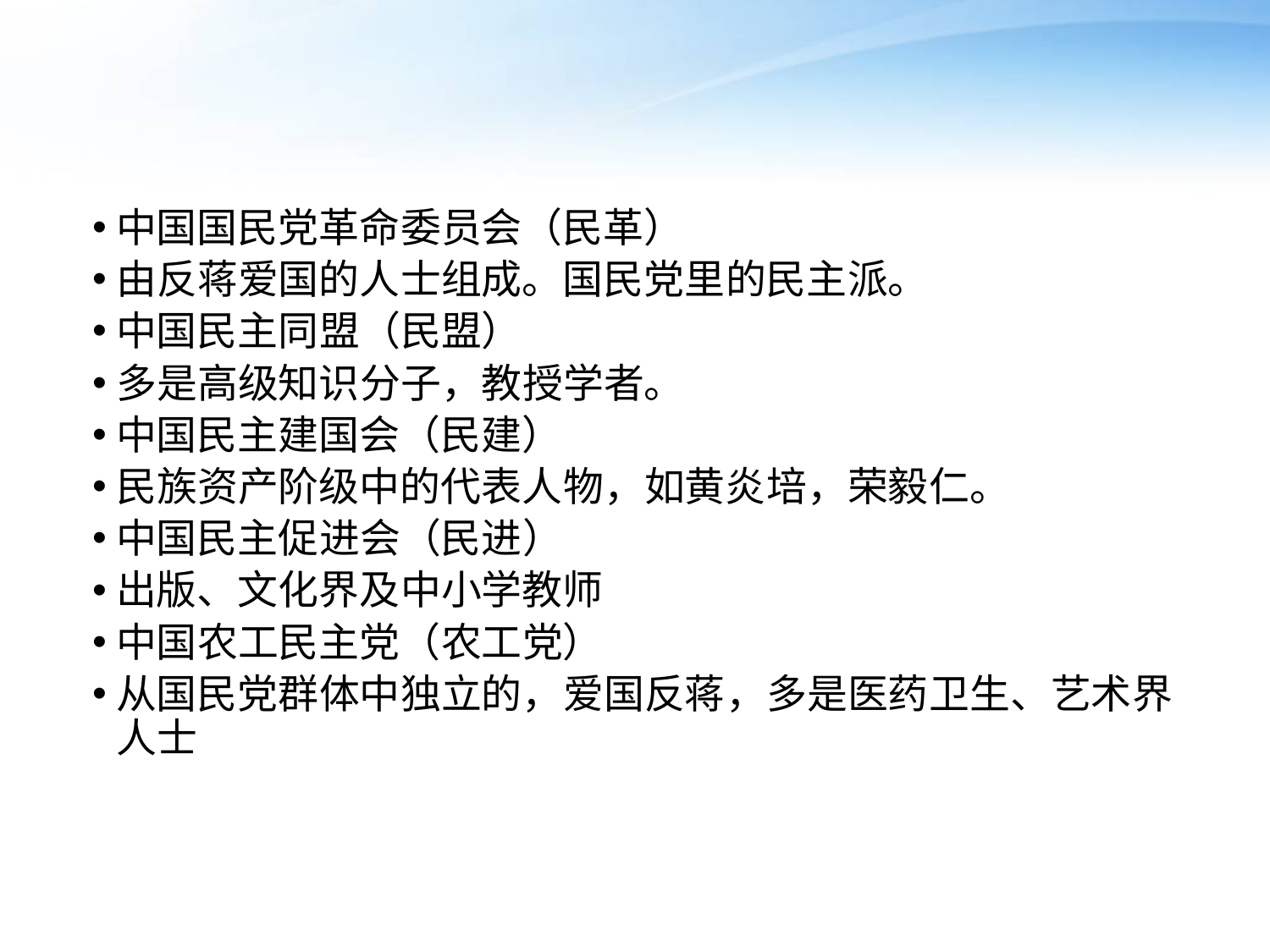

#
中国国民党革命委员会（民革）
由反蒋爱国的人士组成。国民党里的民主派。
中国民主同盟（民盟）
多是高级知识分子，教授学者。
中国民主建国会（民建）
民族资产阶级中的代表人物，如黄炎培，荣毅仁。
中国民主促进会（民进）
出版、文化界及中小学教师
中国农工民主党（农工党）
从国民党群体中独立的，爱国反蒋，多是医药卫生、艺术界人士